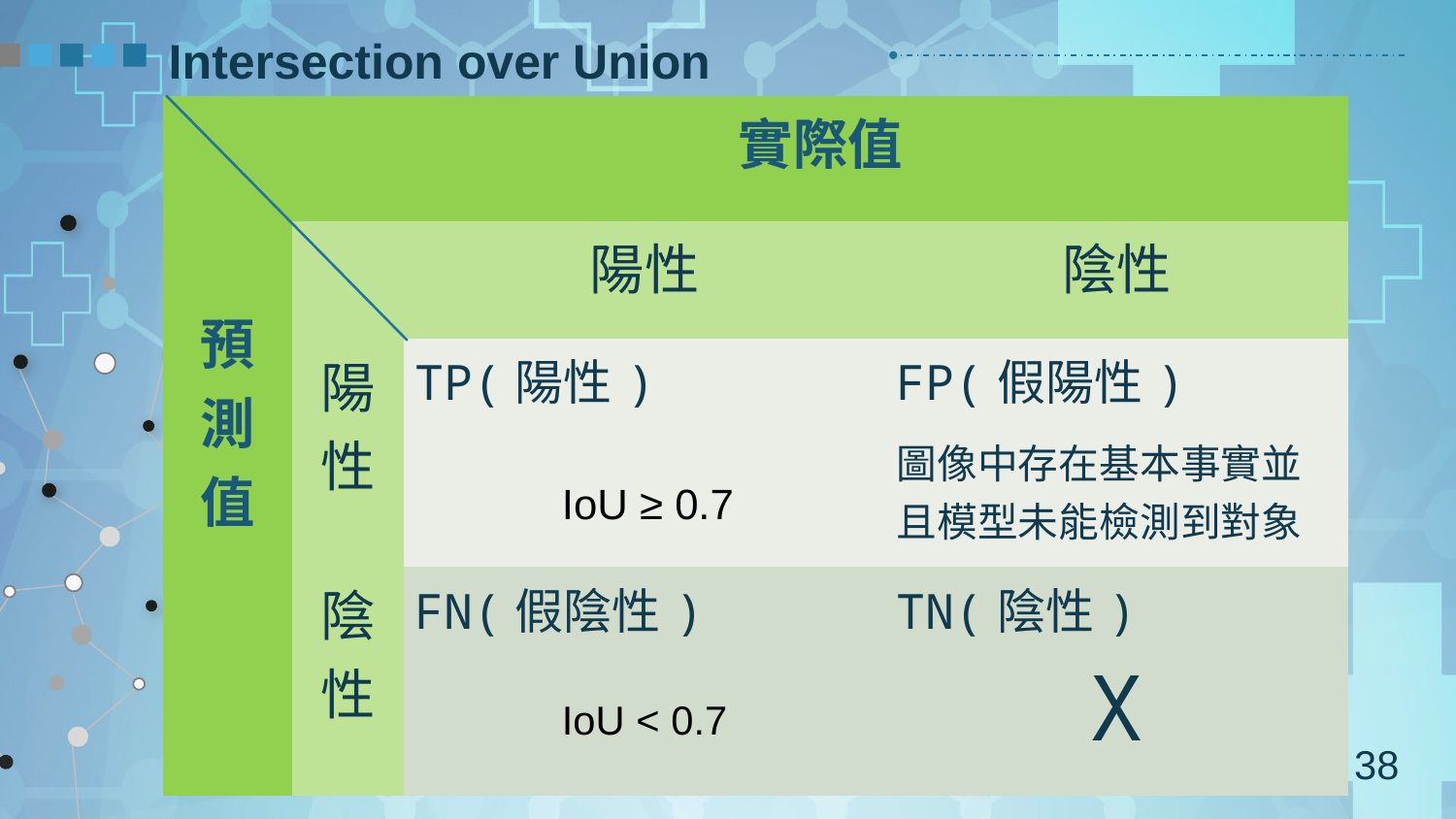

Intersection over Union

|  | 實際值 |  |  |
| --- | --- | --- | --- |
| 預 測 值 |  | 陽性 | 陰性 |
|  | 陽性 | TP(陽性) IoU ≥ 0.7 | FP(假陽性) 圖像中存在基本事實並且模型未能檢測到對象 |
|  | 陰性 | FN(假陰性) IoU < 0.7 | TN(陰性) X |

38